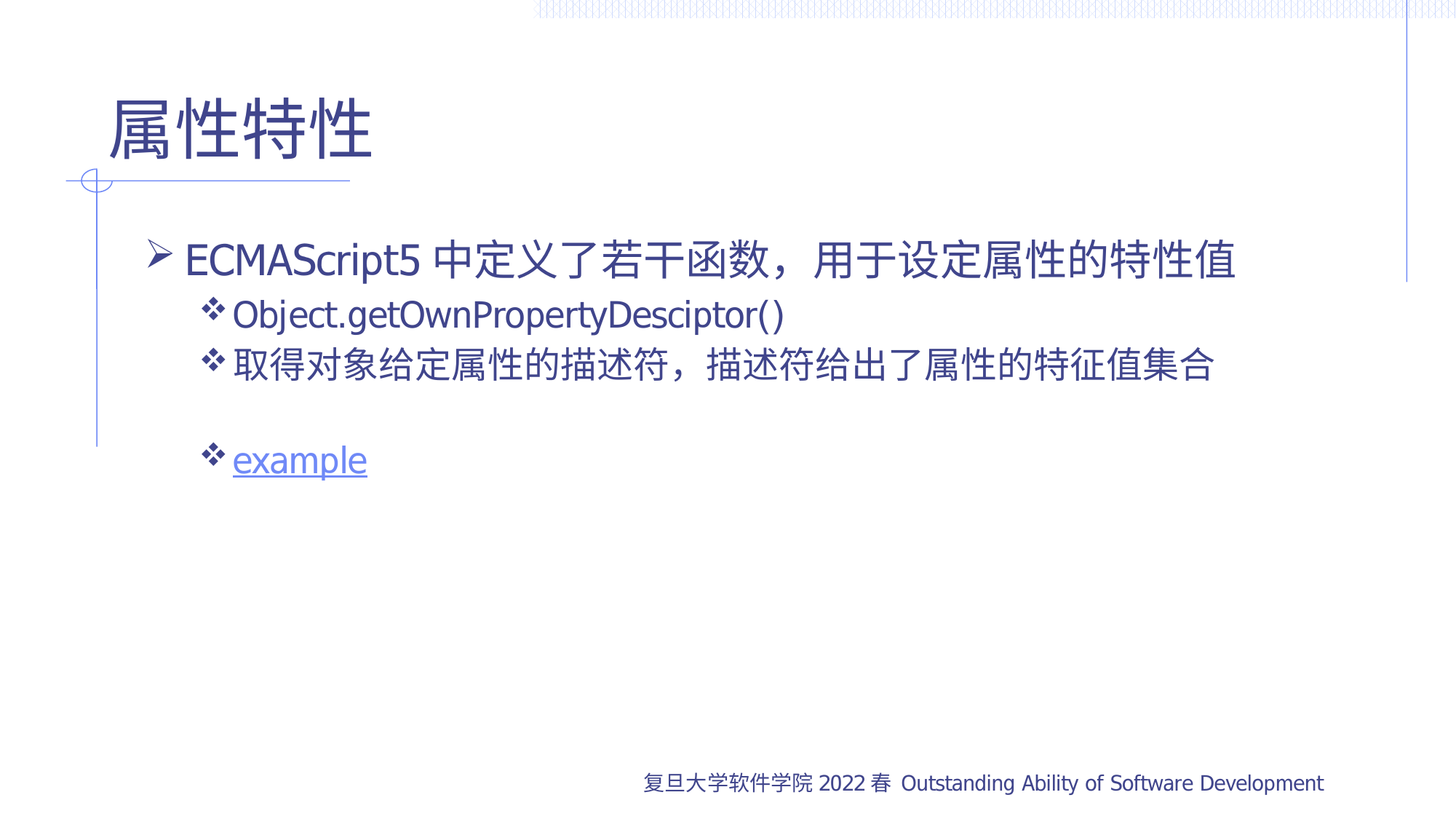

# 属性特性
ECMAScript5中定义了若干函数，用于设定属性的特性值
Object.getOwnPropertyDesciptor()
取得对象给定属性的描述符，描述符给出了属性的特征值集合
example